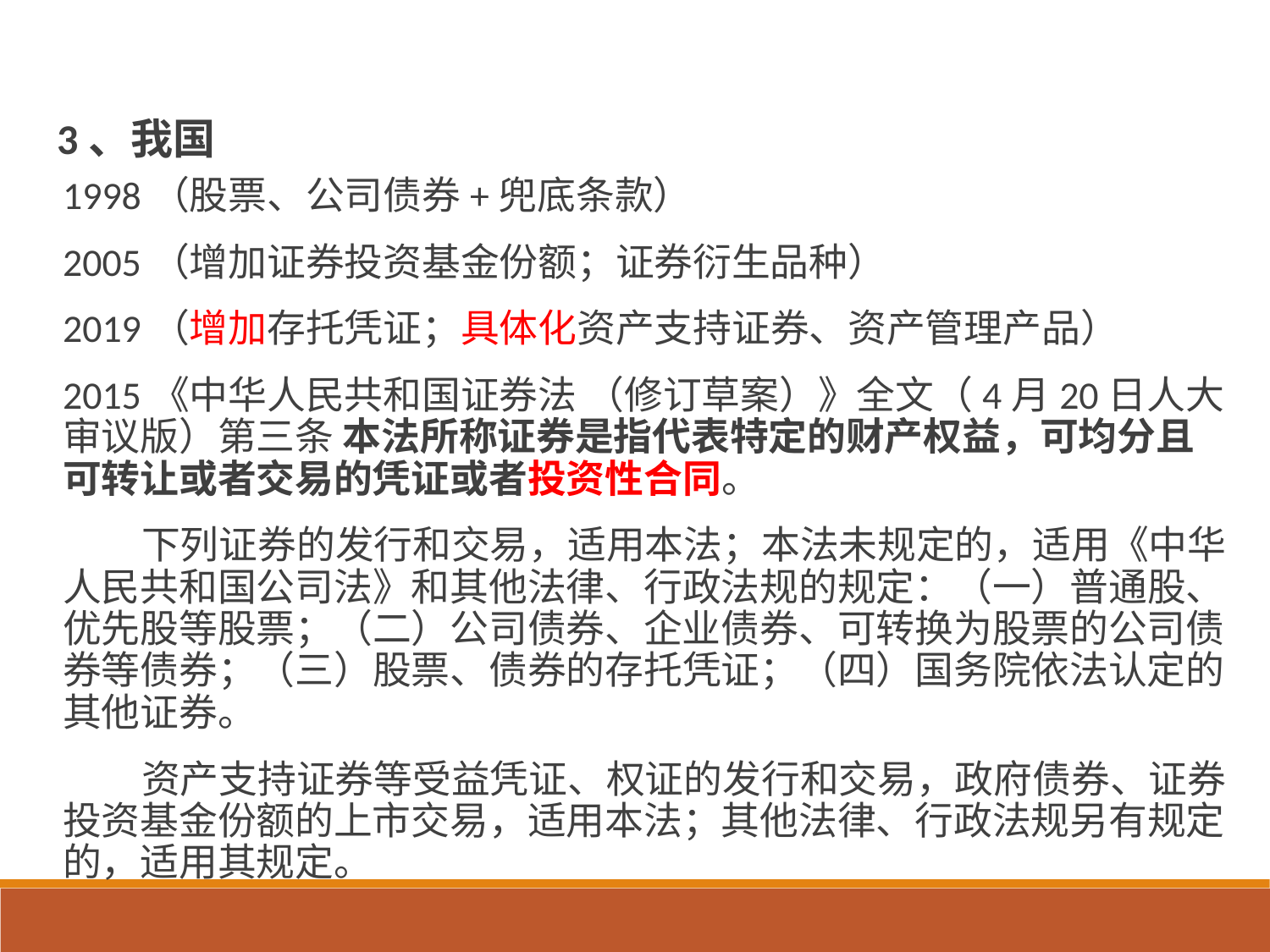

# 3、我国
1998（股票、公司债券+兜底条款）
2005（增加证券投资基金份额；证券衍生品种）
2019（增加存托凭证；具体化资产支持证券、资产管理产品）
2015《中华人民共和国证券法 （修订草案）》全文（4月20日人大审议版）第三条 本法所称证券是指代表特定的财产权益，可均分且可转让或者交易的凭证或者投资性合同。
        下列证券的发行和交易，适用本法；本法未规定的，适用《中华人民共和国公司法》和其他法律、行政法规的规定：（一）普通股、优先股等股票；（二）公司债券、企业债券、可转换为股票的公司债券等债券；（三）股票、债券的存托凭证；（四）国务院依法认定的其他证券。
        资产支持证券等受益凭证、权证的发行和交易，政府债券、证券投资基金份额的上市交易，适用本法；其他法律、行政法规另有规定的，适用其规定。

。